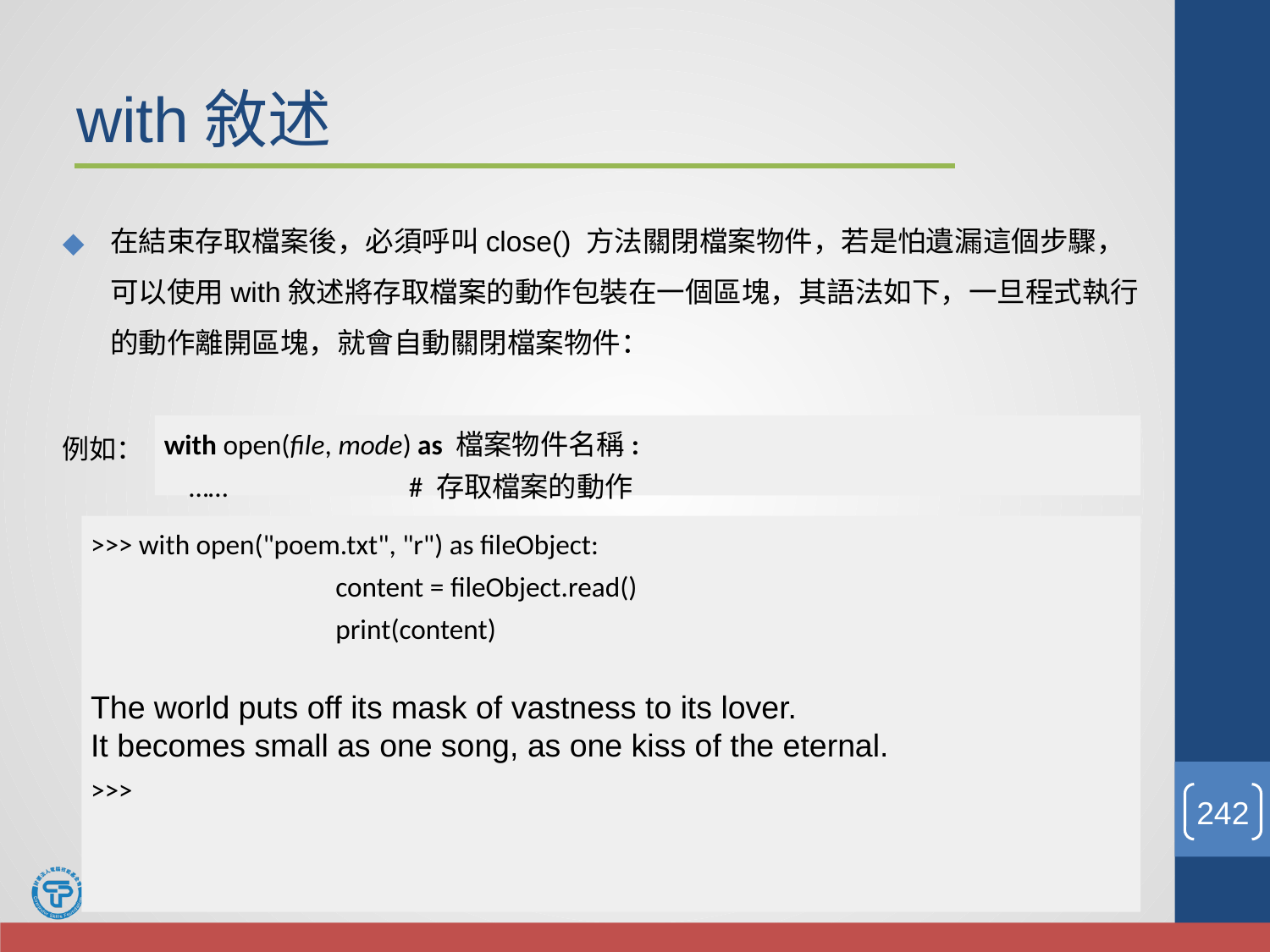

# with敘述
在結束存取檔案後，必須呼叫close() 方法關閉檔案物件，若是怕遺漏這個步驟，可以使用with敘述將存取檔案的動作包裝在一個區塊，其語法如下，一旦程式執行的動作離開區塊，就會自動關閉檔案物件：

例如：
with open(file, mode) as 檔案物件名稱:
    ……		# 存取檔案的動作
>>> with open("poem.txt", "r") as fileObject:
        		content = fileObject.read()
        		print(content)

The world puts off its mask of vastness to its lover.
It becomes small as one song, as one kiss of the eternal.
>>>

242